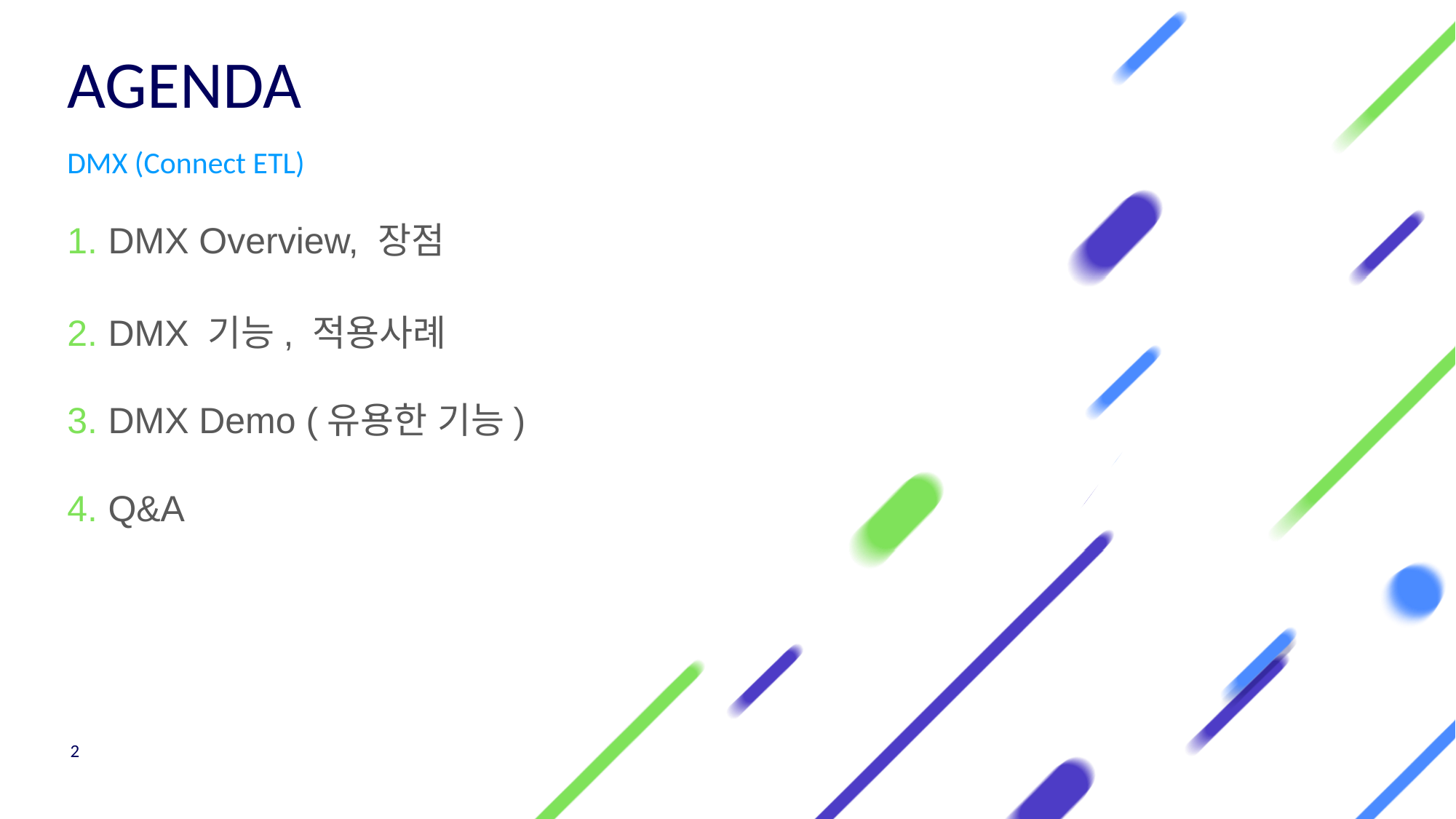

# AGENDA
DMX (Connect ETL)
DMX Overview, 장점
DMX 기능, 적용사례
DMX Demo (유용한 기능)
Q&A
2